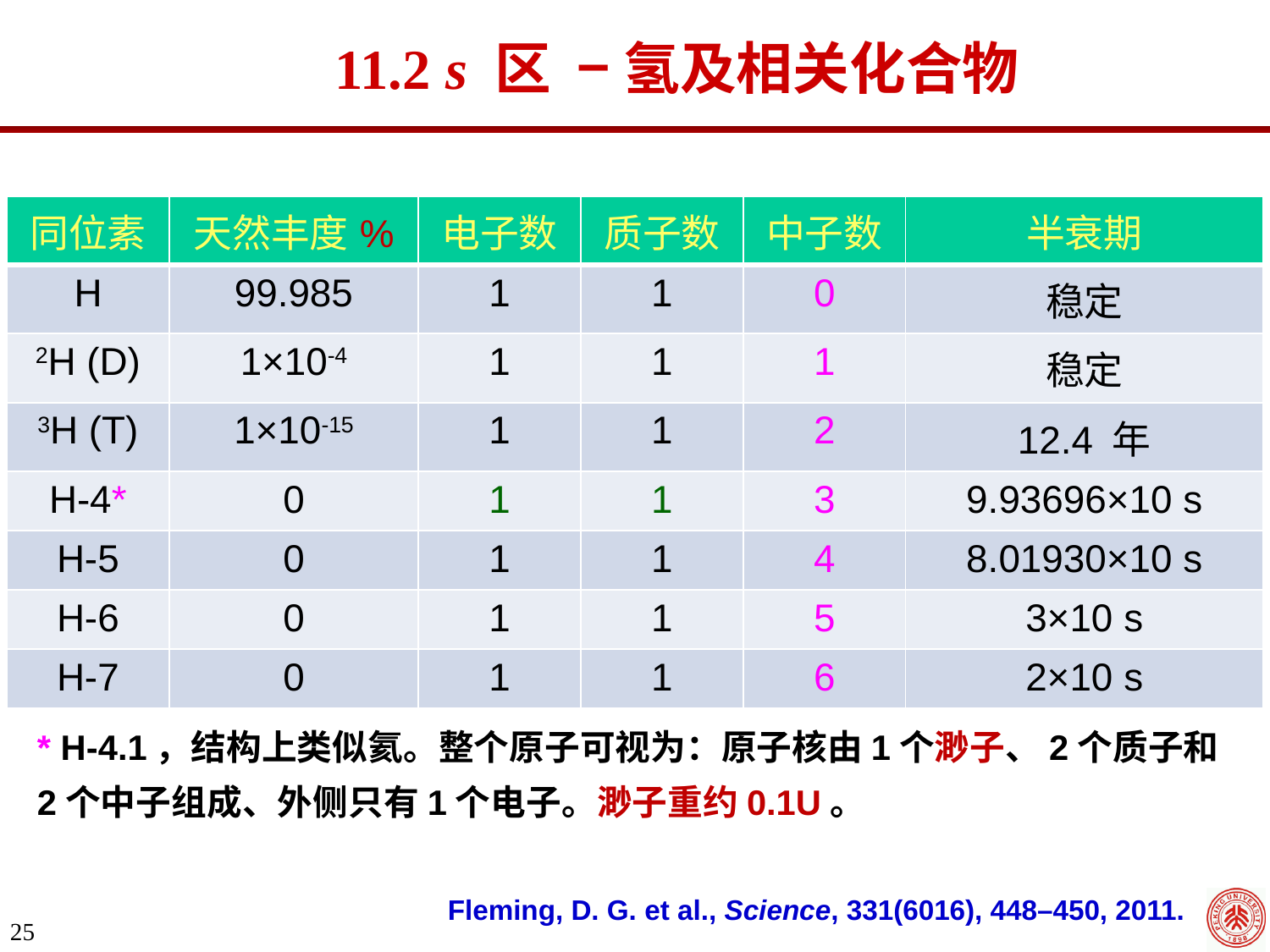

11.2 s 区  − 氢及相关化合物

| 同位素 | 天然丰度% | 电子数 | 质子数 | 中子数 | 半衰期 |
| --- | --- | --- | --- | --- | --- |
| H | 99.985 | 1 | 1 | 0 | 稳定 |
| 2H (D) | 1×10-4 | 1 | 1 | 1 | 稳定 |
| 3H (T) | 1×10-15 | 1 | 1 | 2 | 12.4 年 |
| H-4\* | 0 | 1 | 1 | 3 | 9.93696×10 s |
| H-5 | 0 | 1 | 1 | 4 | 8.01930×10 s |
| H-6 | 0 | 1 | 1 | 5 | 3×10 s |
| H-7 | 0 | 1 | 1 | 6 | 2×10 s |
* H-4.1，结构上类似氦。整个原子可视为：原子核由1个渺子、2个质子和2个中子组成、外侧只有1个电子。渺子重约0.1U。
Fleming, D. G. et al., Science, 331(6016), 448–450, 2011.
25